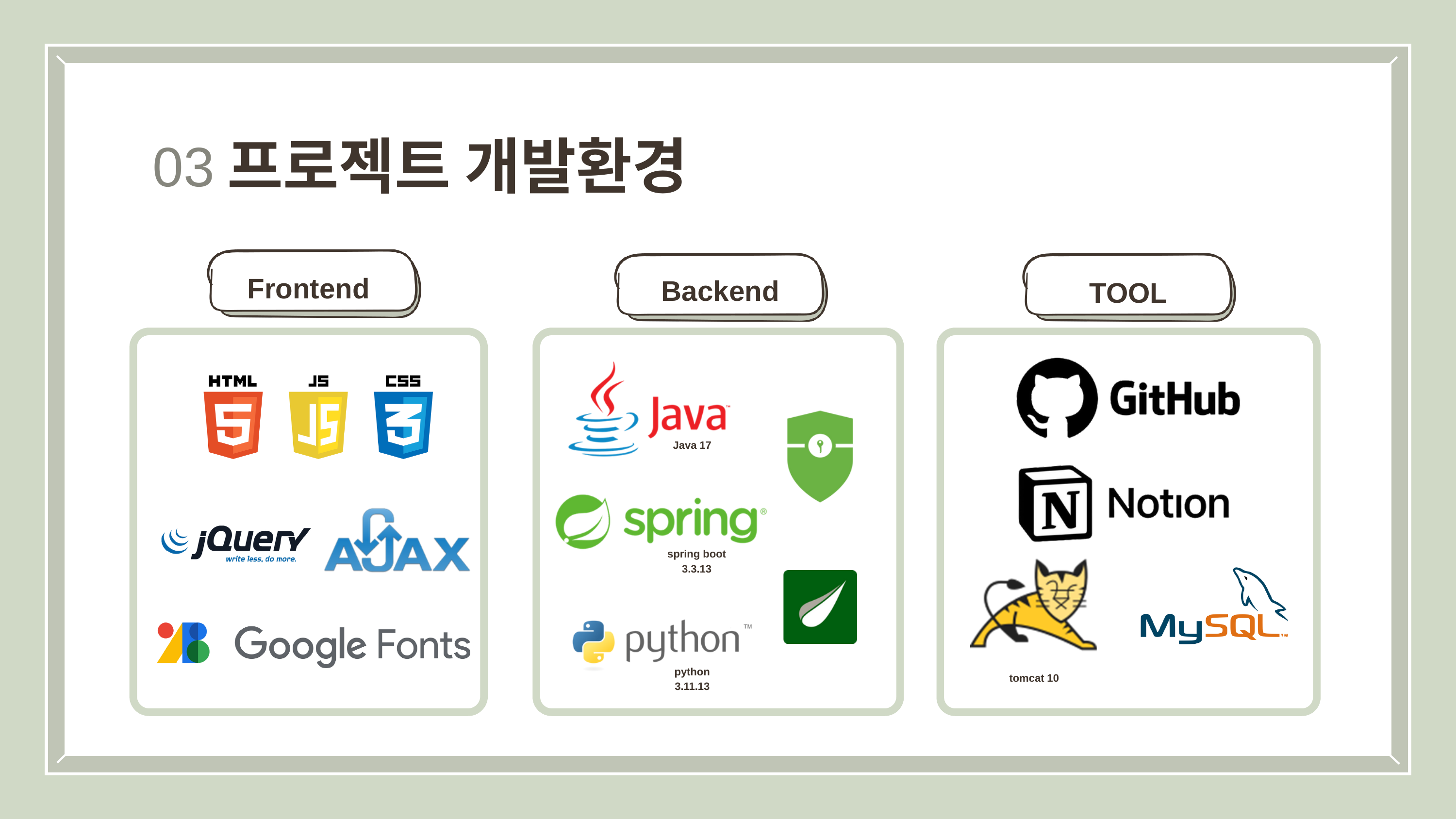

프로젝트 개발환경
03

Frontend
Backend
TOOL

Java 17

spring boot 3.3.13

python
3.11.13
tomcat 10